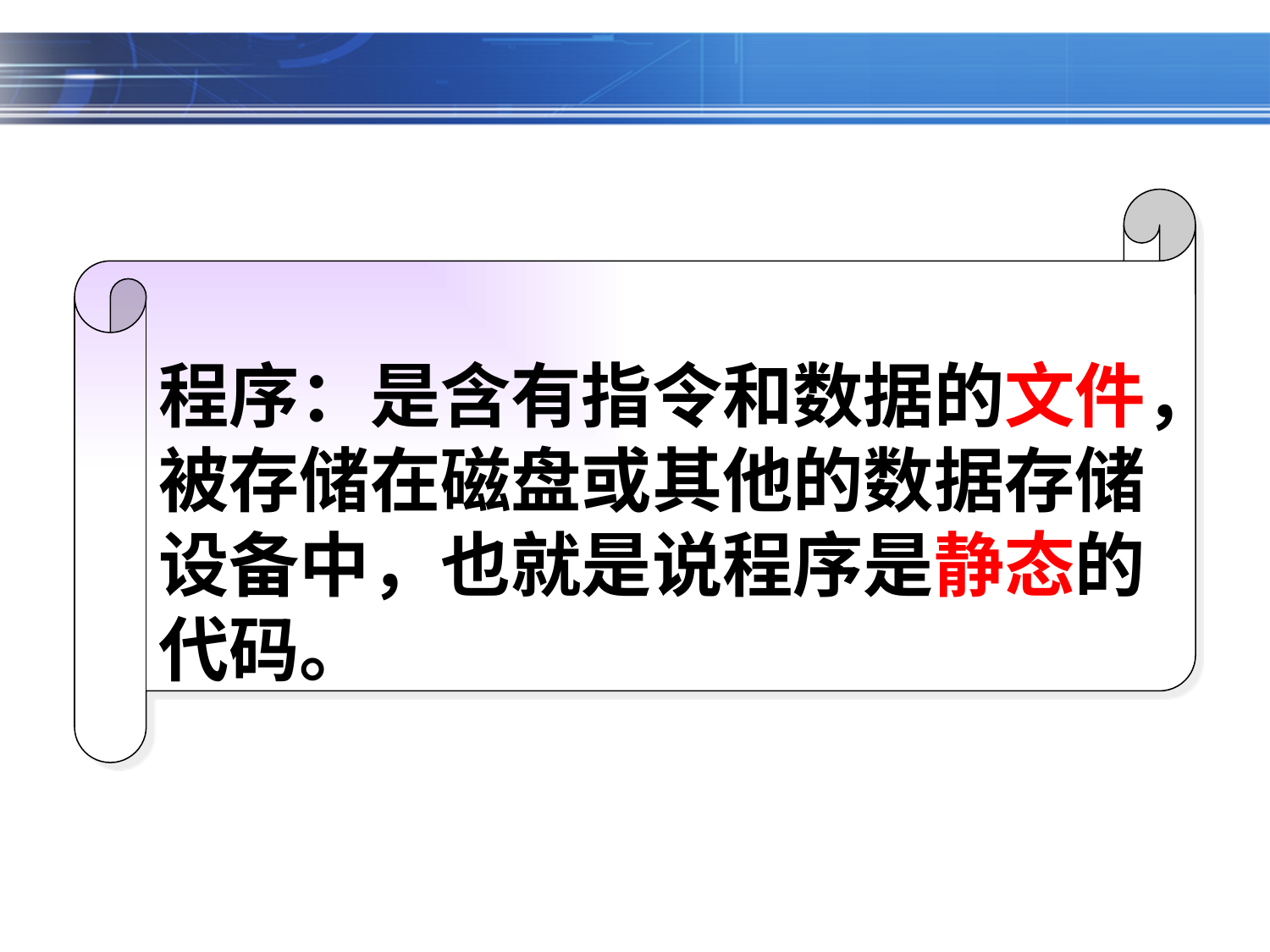

程序：是含有指令和数据的文件，
被存储在磁盘或其他的数据存储
设备中，也就是说程序是静态的
代码。